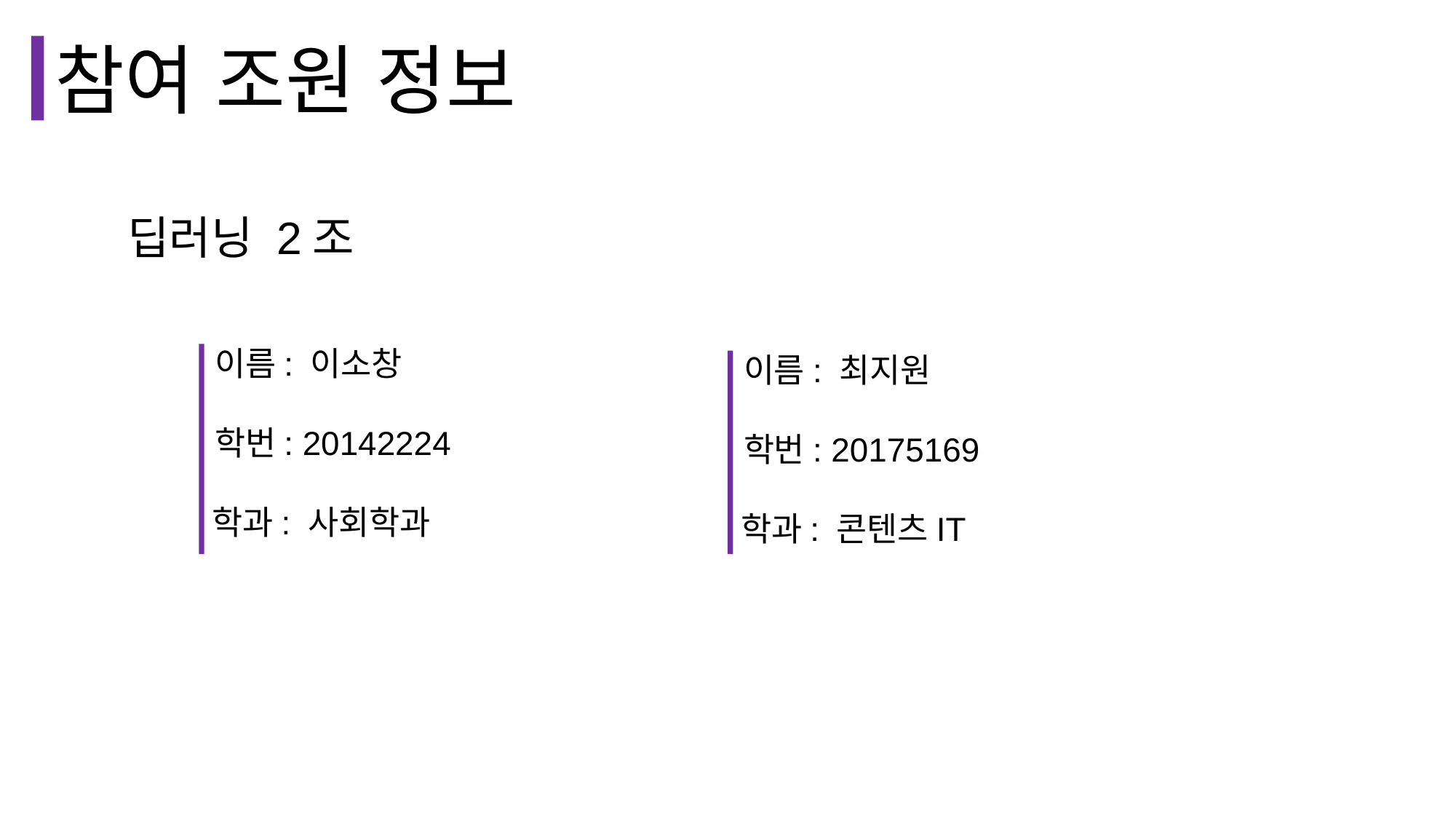

참여 조원 정보

딥러닝 2조
이름: 이소창

이름: 최지원

학번: 20142224
학번: 20175169
학과: 사회학과
학과: 콘텐츠IT